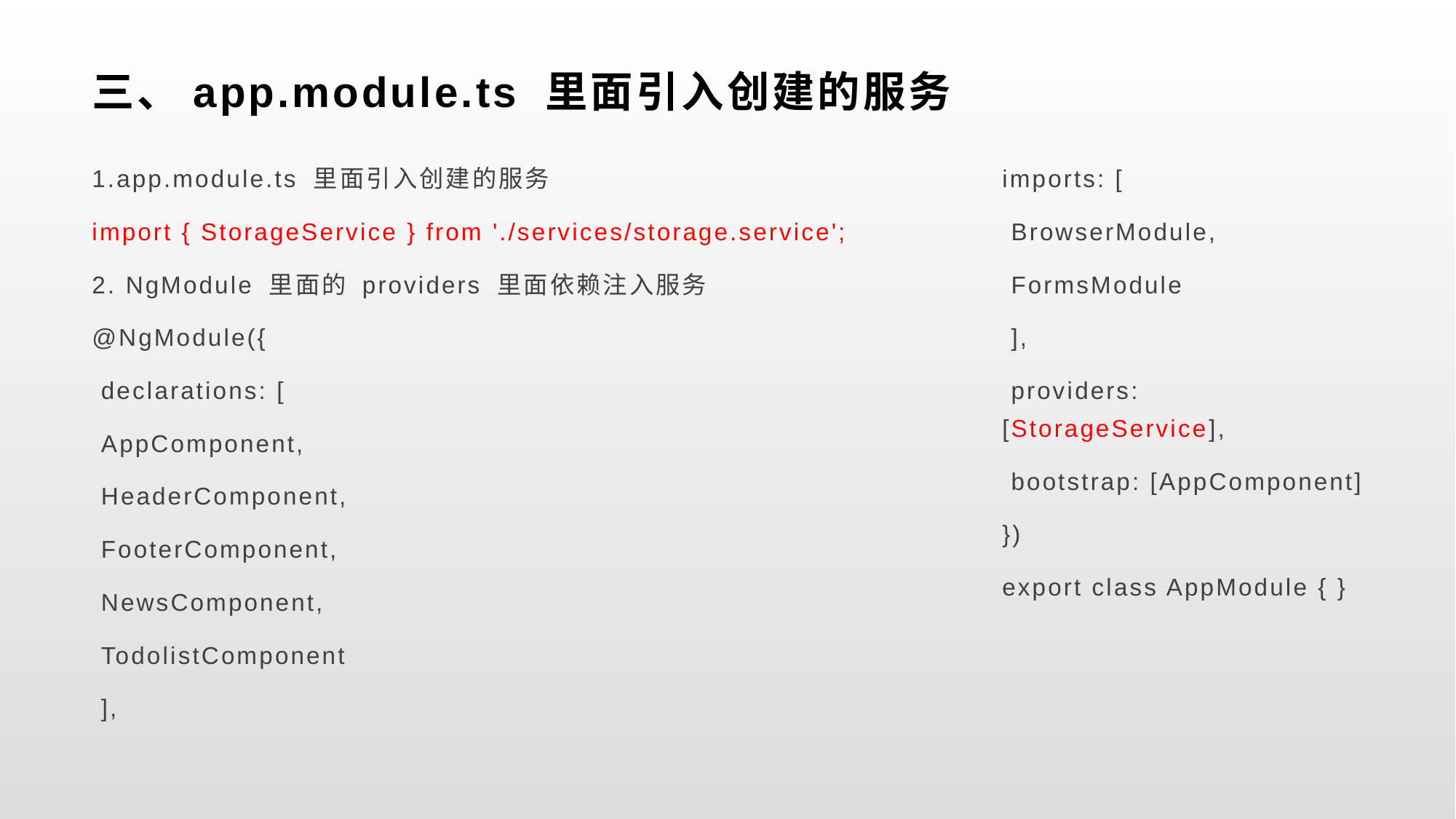

# 三、app.module.ts 里面引入创建的服务
1.app.module.ts 里面引入创建的服务
import { StorageService } from './services/storage.service';
2. NgModule 里面的 providers 里面依赖注入服务
@NgModule({
 declarations: [
 AppComponent,
 HeaderComponent,
 FooterComponent,
 NewsComponent,
 TodolistComponent
 ],

imports: [
 BrowserModule,
 FormsModule
 ],
 providers: [StorageService],
 bootstrap: [AppComponent]
})
export class AppModule { }